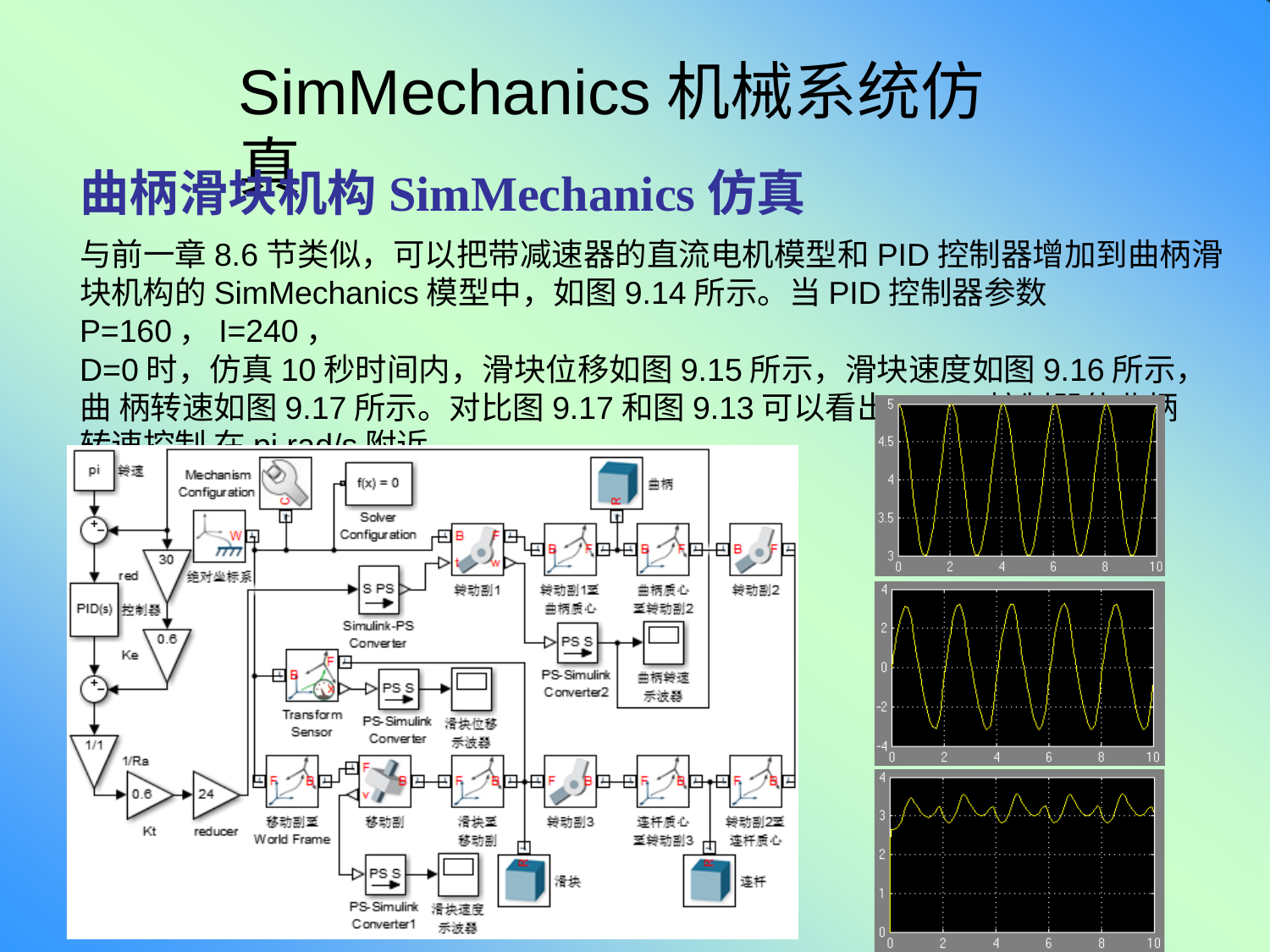

# SimMechanics机械系统仿真
曲柄滑块机构SimMechanics仿真
与前一章8.6节类似，可以把带减速器的直流电机模型和PID控制器增加到曲柄滑
块机构的SimMechanics模型中，如图9.14所示。当PID控制器参数P=160，I=240，
D=0时，仿真10秒时间内，滑块位移如图9.15所示，滑块速度如图9.16所示，曲 柄转速如图9.17所示。对比图9.17和图9.13可以看出，PID控制器使曲柄转速控制 在pi rad/s附近。